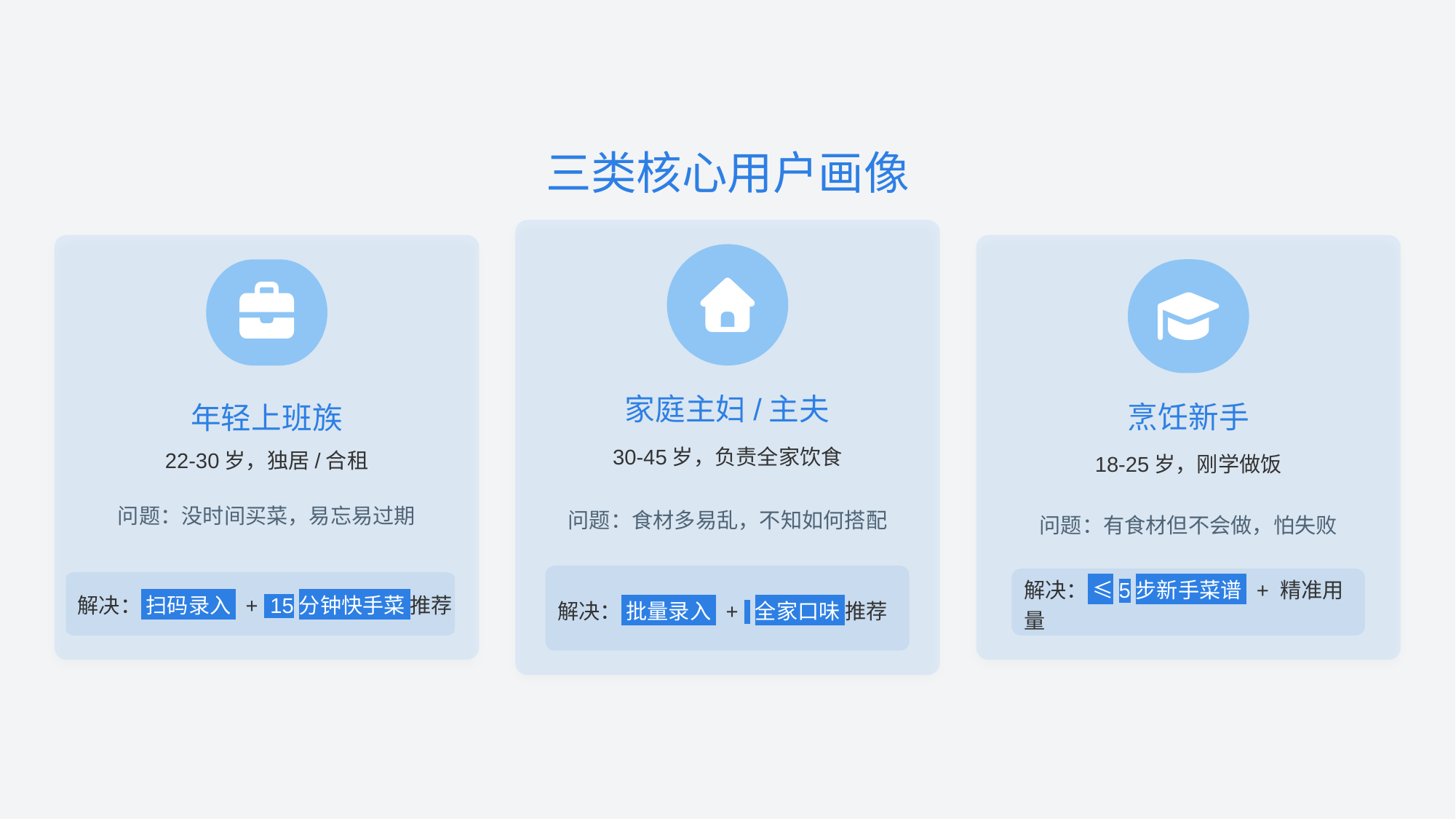

三类核心用户画像

家庭主妇/主夫
烹饪新手
年轻上班族
30-45岁，负责全家饮食
22-30岁，独居/合租
18-25岁，刚学做饭
问题：食材多易乱，不知如何搭配
问题：没时间买菜，易忘易过期
问题：有食材但不会做，怕失败

解决： 批量录入  +  全家口味 推荐
解决： 扫码录入  +  15分钟快手菜 推荐

解决： ≤5步新手菜谱  + 精准用量